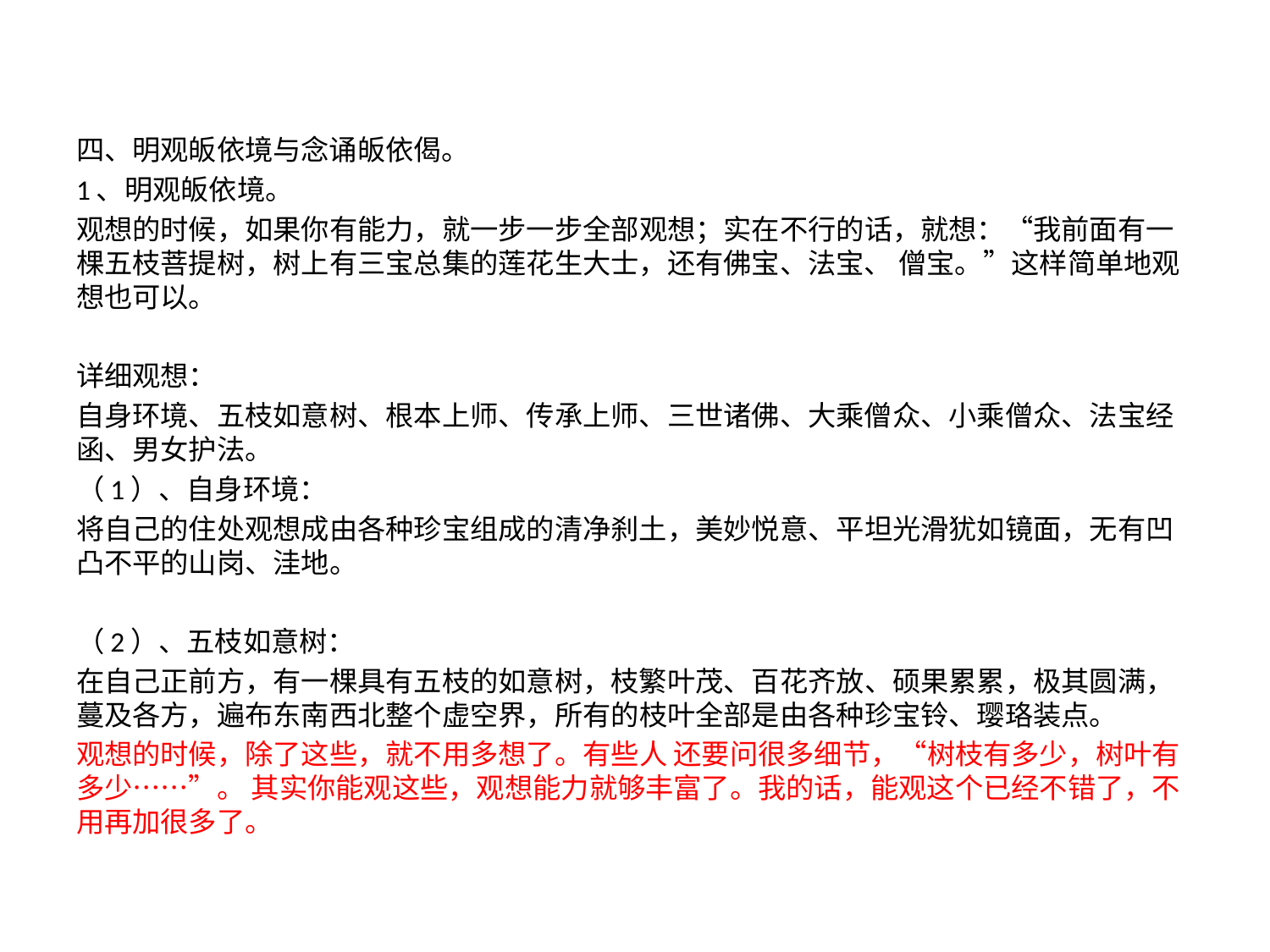

#
四、明观皈依境与念诵皈依偈。
1、明观皈依境。
观想的时候，如果你有能力，就一步一步全部观想；实在不行的话，就想：“我前面有一棵五枝菩提树，树上有三宝总集的莲花生大士，还有佛宝、法宝、 僧宝。”这样简单地观想也可以。

详细观想：
自身环境、五枝如意树、根本上师、传承上师、三世诸佛、大乘僧众、小乘僧众、法宝经函、男女护法。
（1）、自身环境：
将自己的住处观想成由各种珍宝组成的清净刹土，美妙悦意、平坦光滑犹如镜面，无有凹凸不平的山岗、洼地。

（2）、五枝如意树：
在自己正前方，有一棵具有五枝的如意树，枝繁叶茂、百花齐放、硕果累累，极其圆满，蔓及各方，遍布东南西北整个虚空界，所有的枝叶全部是由各种珍宝铃、璎珞装点。
观想的时候，除了这些，就不用多想了。有些人 还要问很多细节，“树枝有多少，树叶有多少……”。 其实你能观这些，观想能力就够丰富了。我的话，能观这个已经不错了，不用再加很多了。